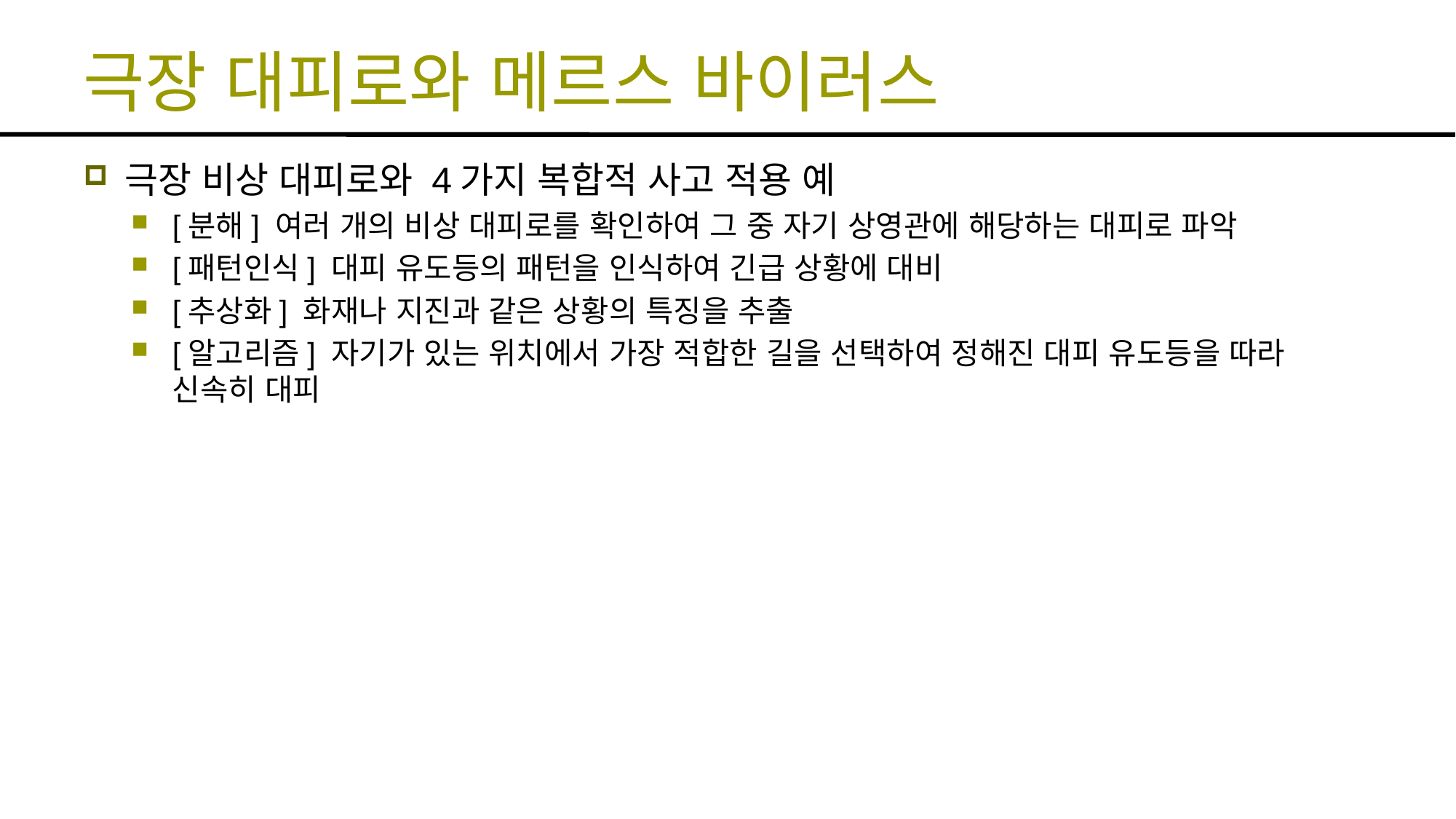

# 극장 대피로와 메르스 바이러스
극장 비상 대피로와 4가지 복합적 사고 적용 예
[분해] 여러 개의 비상 대피로를 확인하여 그 중 자기 상영관에 해당하는 대피로 파악
[패턴인식] 대피 유도등의 패턴을 인식하여 긴급 상황에 대비
[추상화] 화재나 지진과 같은 상황의 특징을 추출
[알고리즘] 자기가 있는 위치에서 가장 적합한 길을 선택하여 정해진 대피 유도등을 따라 신속히 대피